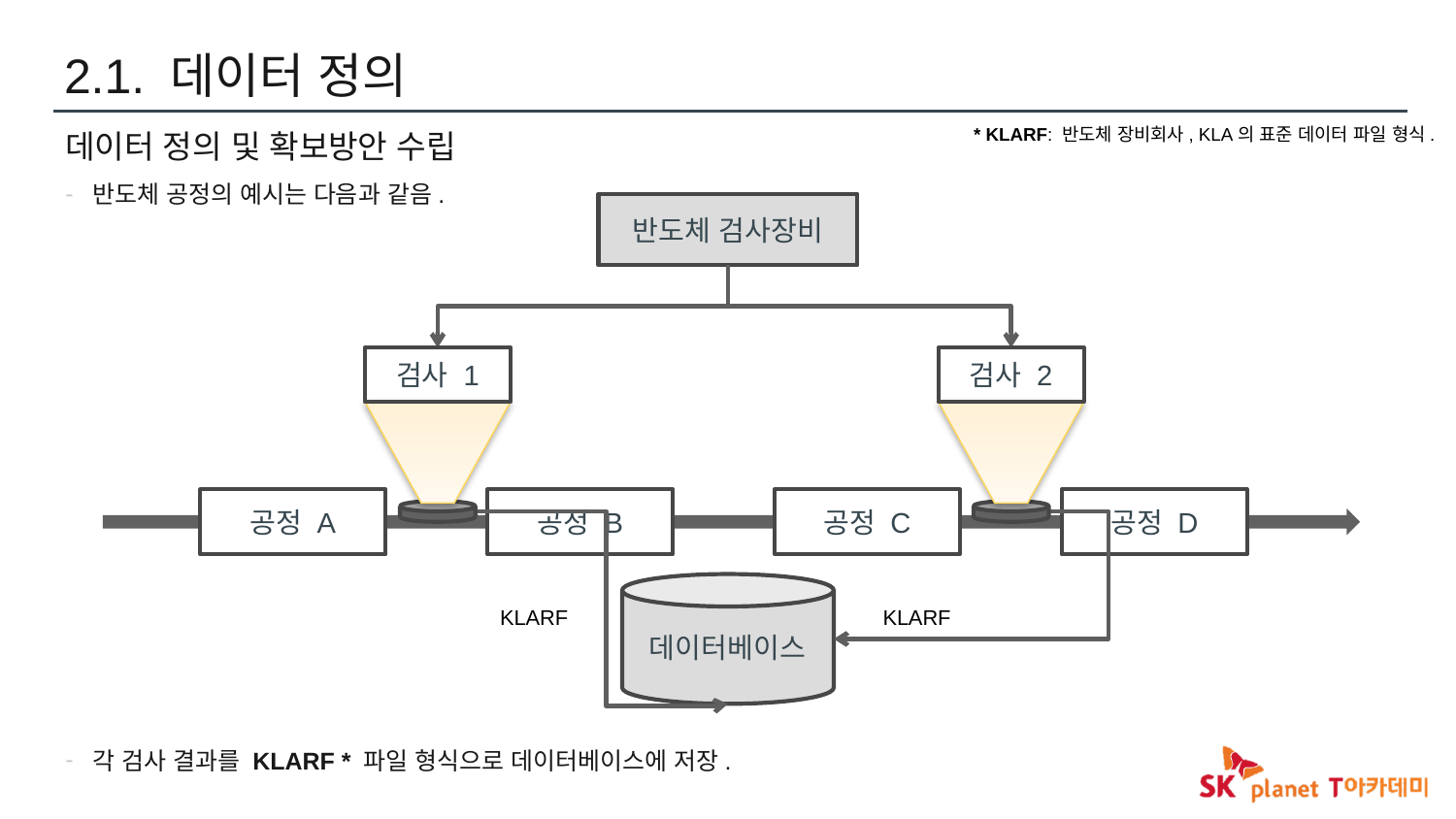

# 2.1. 데이터 정의
데이터 정의 및 확보방안 수립
반도체 공정의 예시는 다음과 같음.

각 검사 결과를 KLARF * 파일 형식으로 데이터베이스에 저장.
* KLARF: 반도체 장비회사, KLA의 표준 데이터 파일 형식.
반도체 검사장비
검사 2
검사 1

공정 A
공정 B
공정 C
공정 D

데이터베이스
KLARF
KLARF